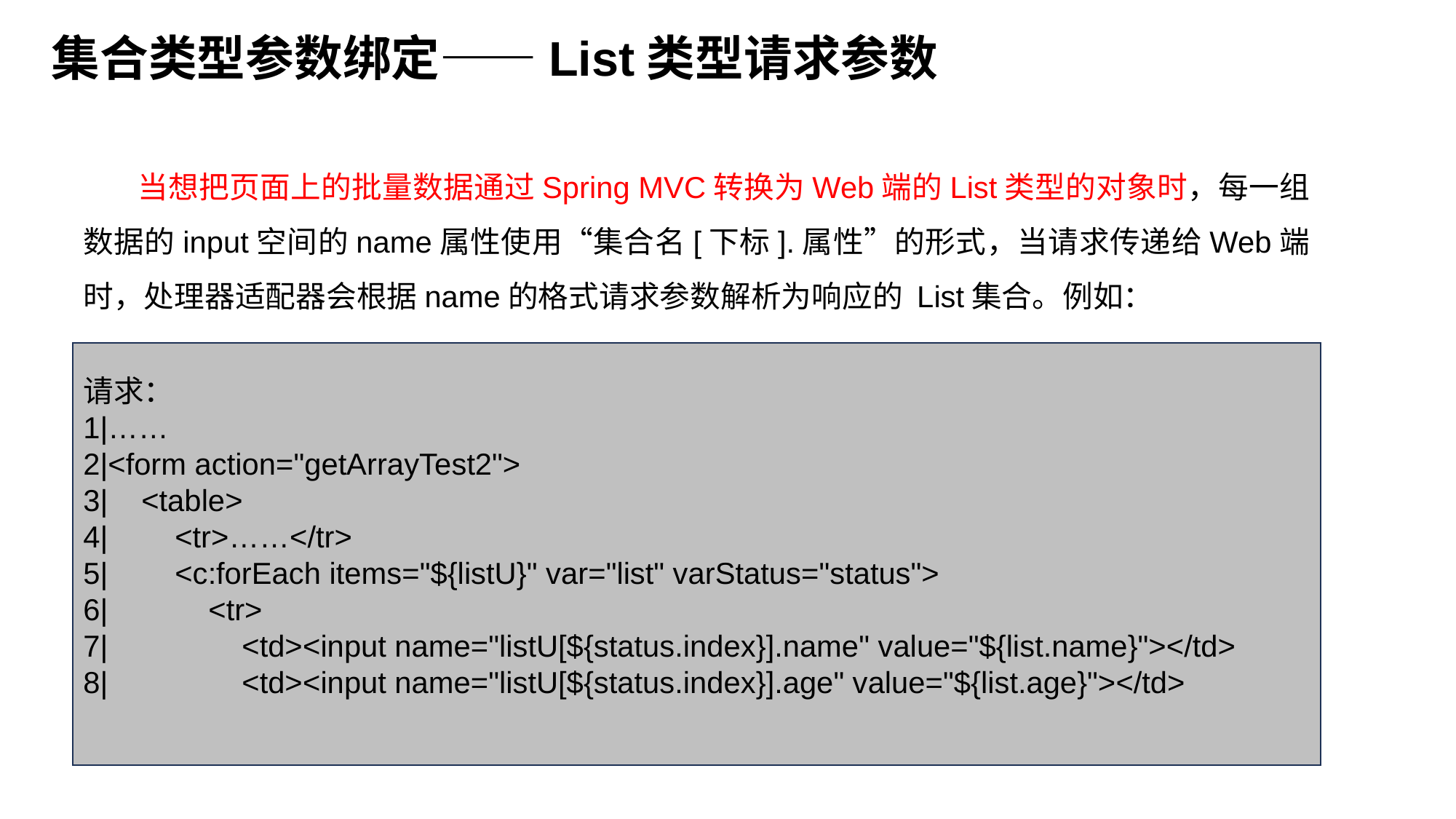

集合类型参数绑定——List类型请求参数
当想把页面上的批量数据通过Spring MVC转换为Web端的List类型的对象时，每一组数据的input空间的name属性使用“集合名[下标].属性”的形式，当请求传递给Web端时，处理器适配器会根据name的格式请求参数解析为响应的 List集合。例如：
请求：
1|……
2|<form action="getArrayTest2">
3|    <table>
4|        <tr>……</tr>
5|        <c:forEach items="${listU}" var="list" varStatus="status">
6|            <tr>
7|                <td><input name="listU[${status.index}].name" value="${list.name}"></td>
8|                <td><input name="listU[${status.index}].age" value="${list.age}"></td>